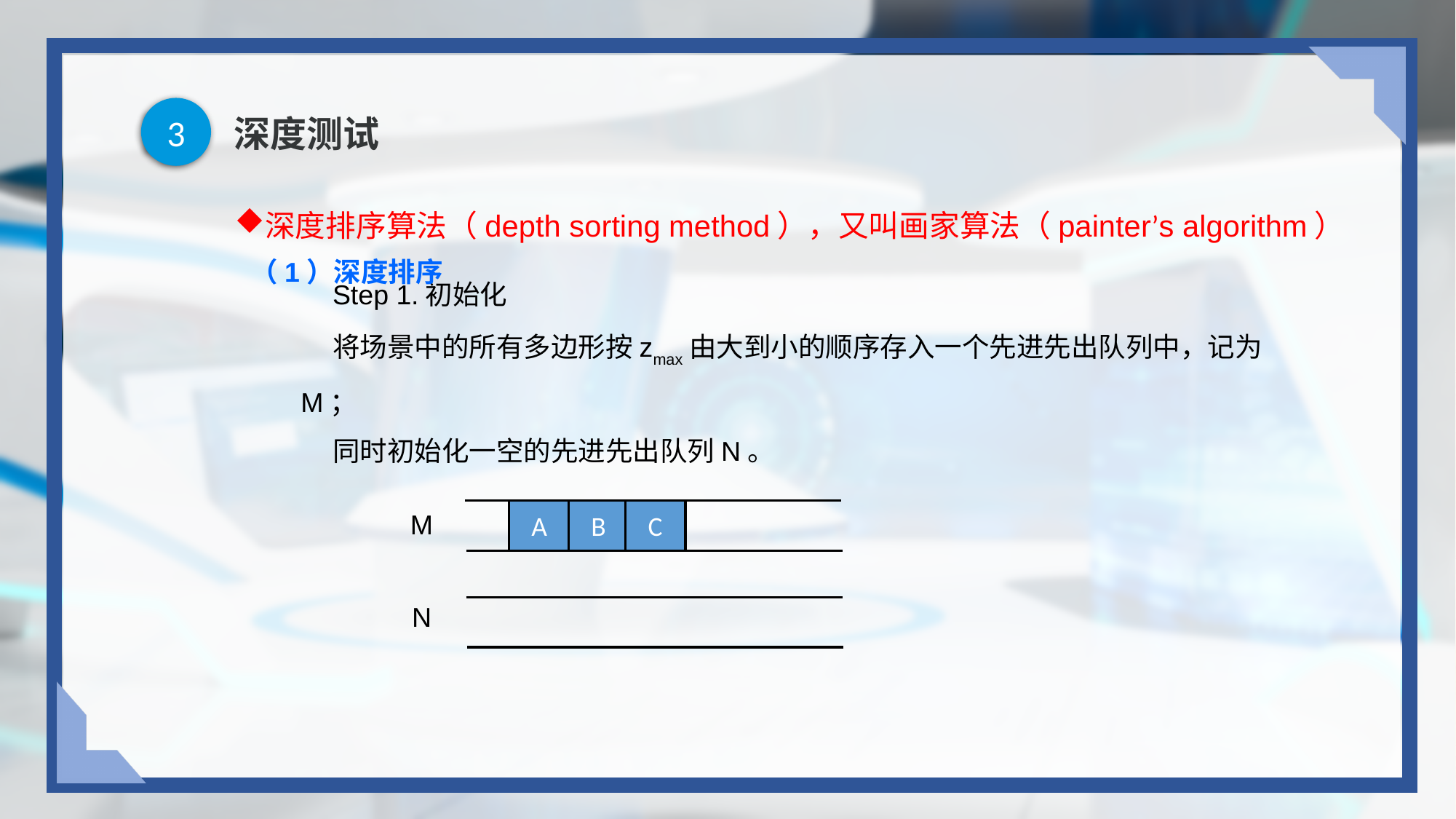

3
# 深度测试
深度排序算法（depth sorting method），又叫画家算法（painter’s algorithm）
（1）深度排序
Step 1.初始化
将场景中的所有多边形按zmax由大到小的顺序存入一个先进先出队列中，记为M；
同时初始化一空的先进先出队列N。
A
B
C
M
N